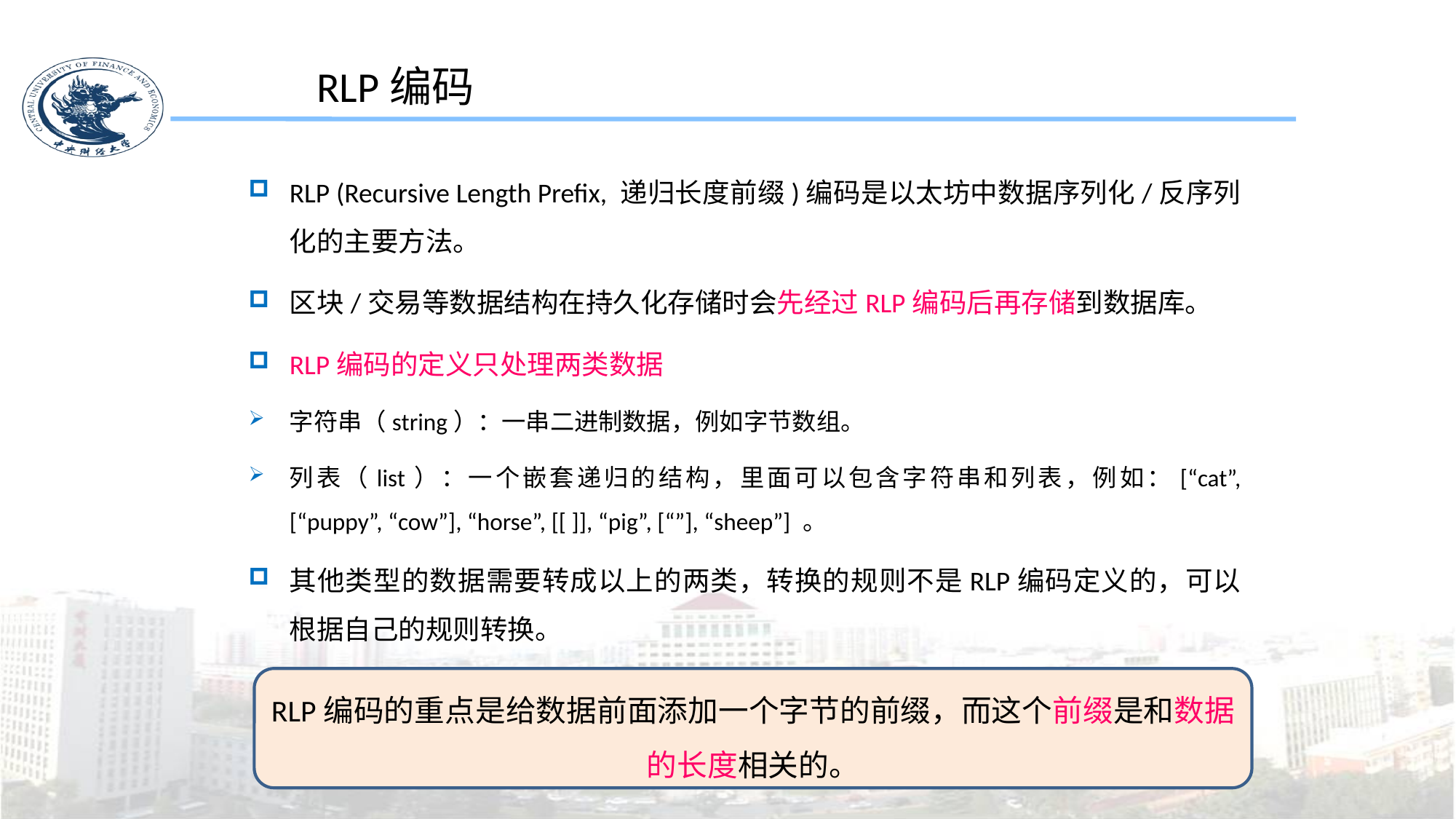

RLP编码
RLP (Recursive Length Prefix, 递归长度前缀)编码是以太坊中数据序列化/反序列化的主要方法。
区块/交易等数据结构在持久化存储时会先经过RLP编码后再存储到数据库。
RLP编码的定义只处理两类数据
字符串（string）：一串二进制数据，例如字节数组。
列表（list）：一个嵌套递归的结构，里面可以包含字符串和列表，例如：[“cat”, [“puppy”, “cow”], “horse”, [[ ]], “pig”, [“”], “sheep”] 。
其他类型的数据需要转成以上的两类，转换的规则不是RLP编码定义的，可以根据自己的规则转换。

RLP编码的重点是给数据前面添加一个字节的前缀，而这个前缀是和数据的长度相关的。